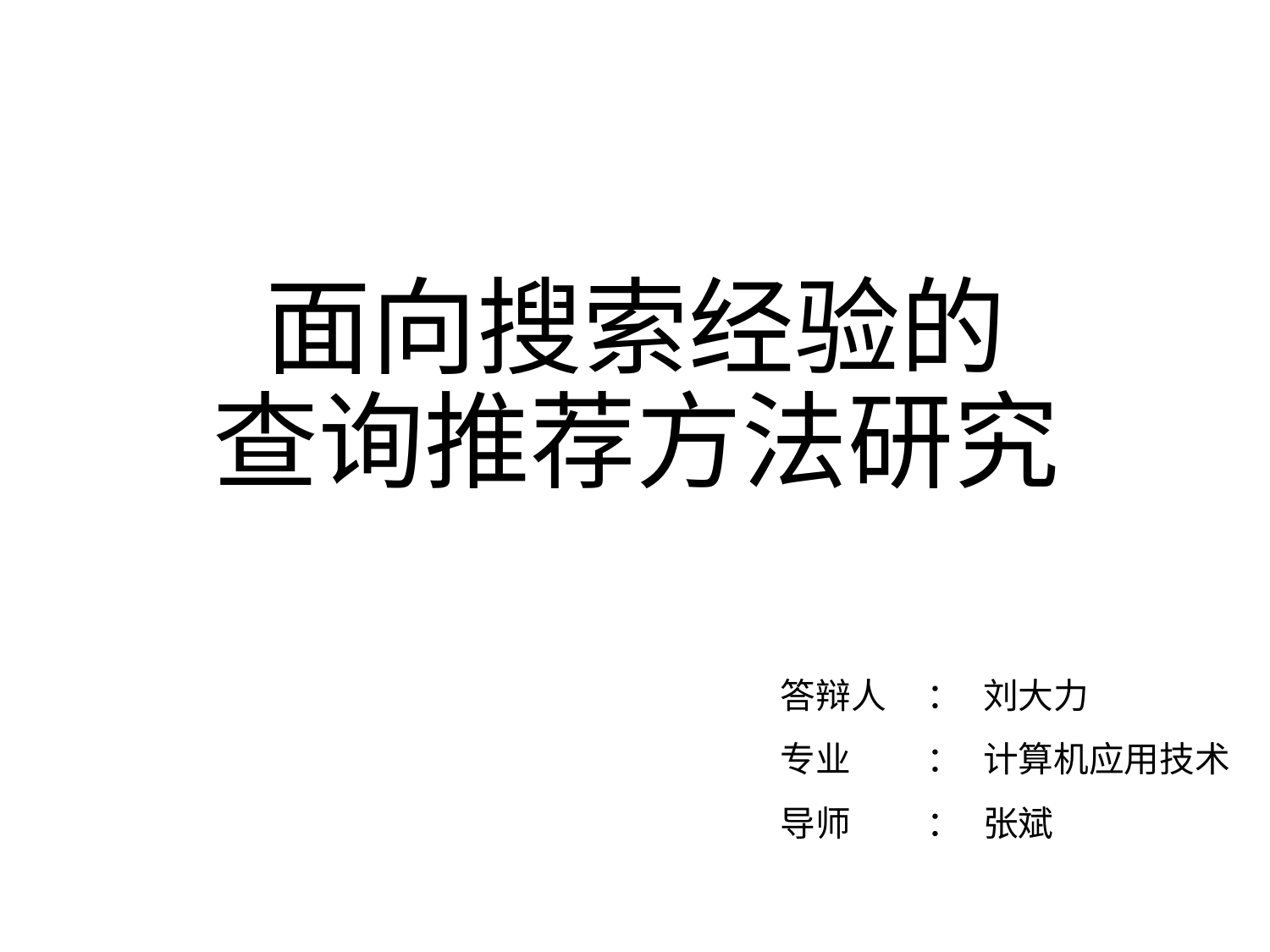

# 面向搜索经验的 查询推荐方法研究
| 答辩人 | ： | 刘大力 |
| --- | --- | --- |
| 专业 | ： | 计算机应用技术 |
| 导师 | ： | 张斌 |